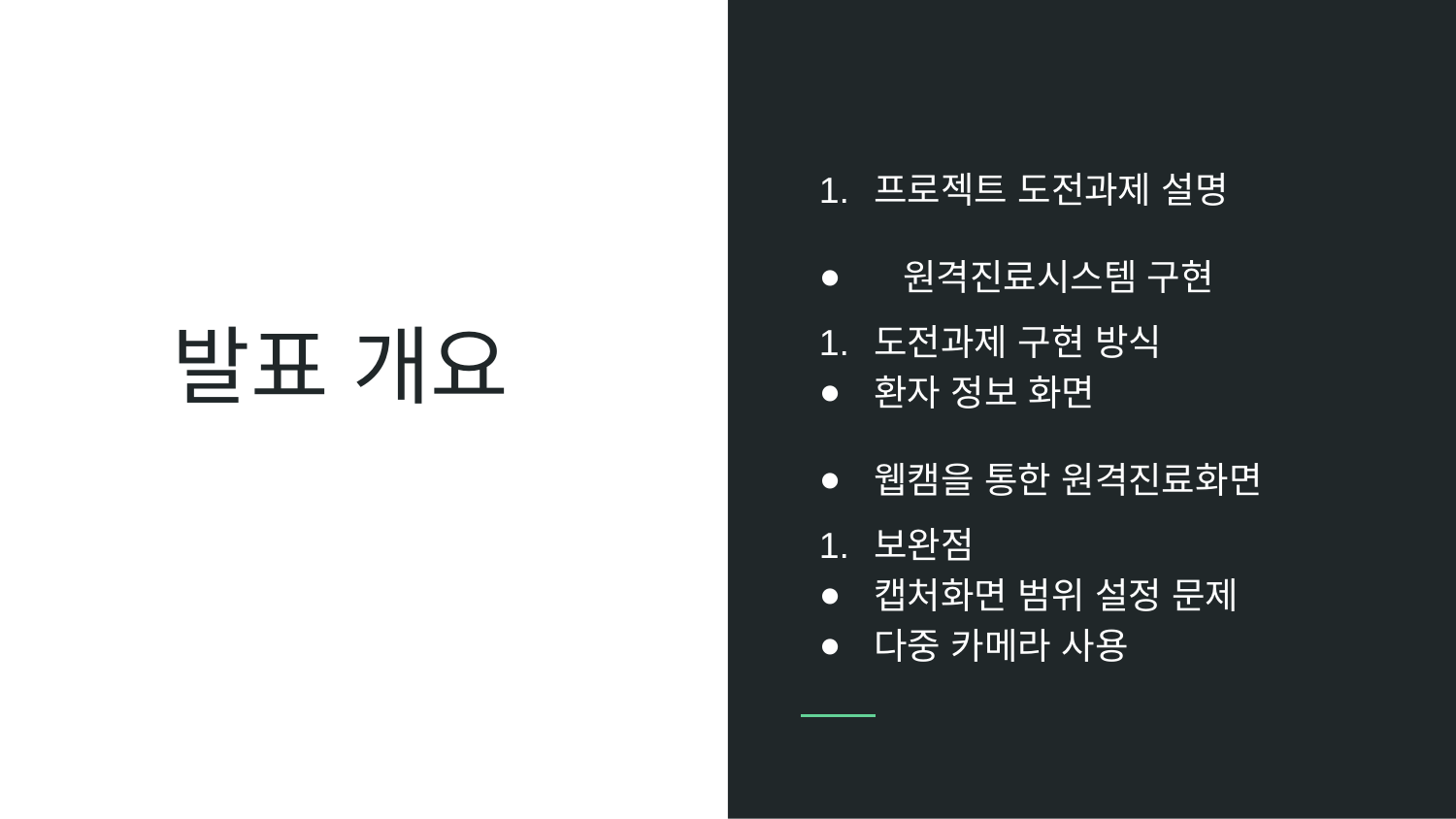

프로젝트 도전과제 설명
  원격진료시스템 구현
도전과제 구현 방식
환자 정보 화면
웹캠을 통한 원격진료화면
보완점
캡처화면 범위 설정 문제
다중 카메라 사용
# 발표 개요